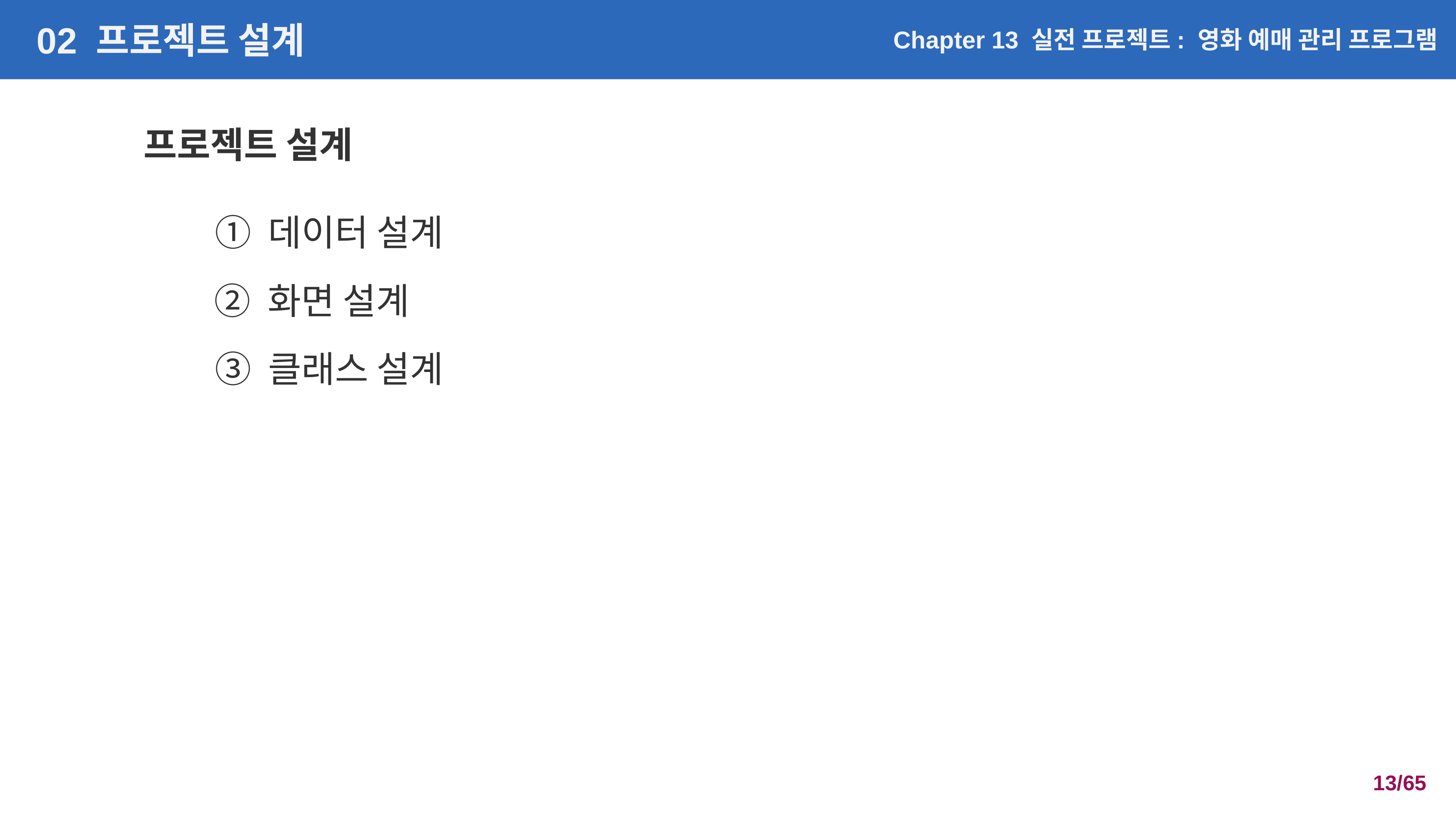

PAGE_TITLE
CHAPTER

NAVBAR
02 프로젝트 설계
Chapter 13 실전 프로젝트: 영화 예매 관리 프로그램
C_TITLE
프로젝트 설계
LIST_1
① 데이터 설계
LIST_2
② 화면 설계
③ 클래스 설계
C_TITLE
LIST